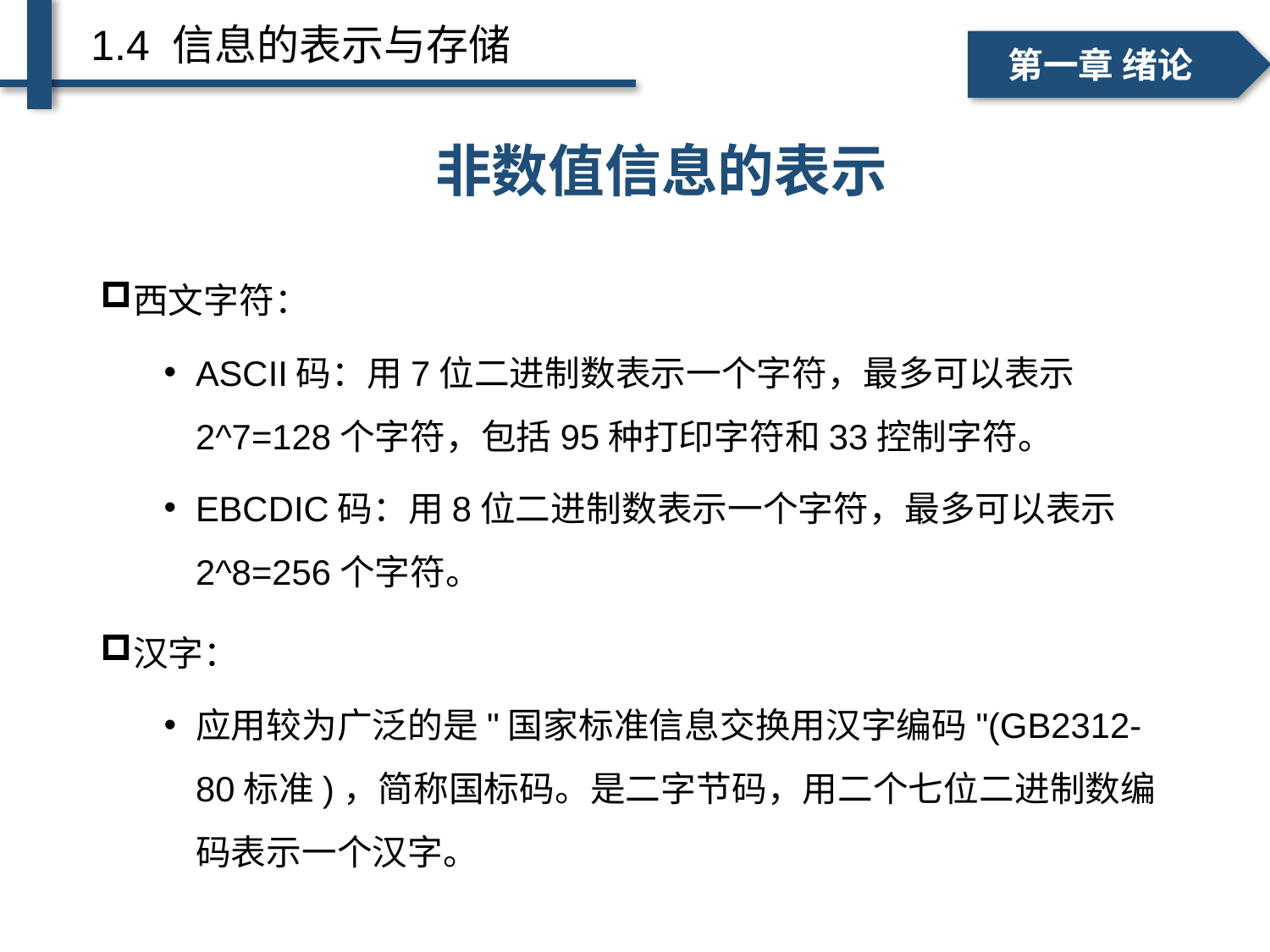

1.4 信息的表示与存储

一、个人简介
二、学术成绩

第一章 绪论

非数值信息的表示
西文字符：
ASCII码：用7位二进制数表示一个字符，最多可以表示2^7=128个字符，包括95种打印字符和33控制字符。
EBCDIC码：用8位二进制数表示一个字符，最多可以表示2^8=256个字符。
汉字：
应用较为广泛的是"国家标准信息交换用汉字编码"(GB2312-80标准)，简称国标码。是二字节码，用二个七位二进制数编码表示一个汉字。
71